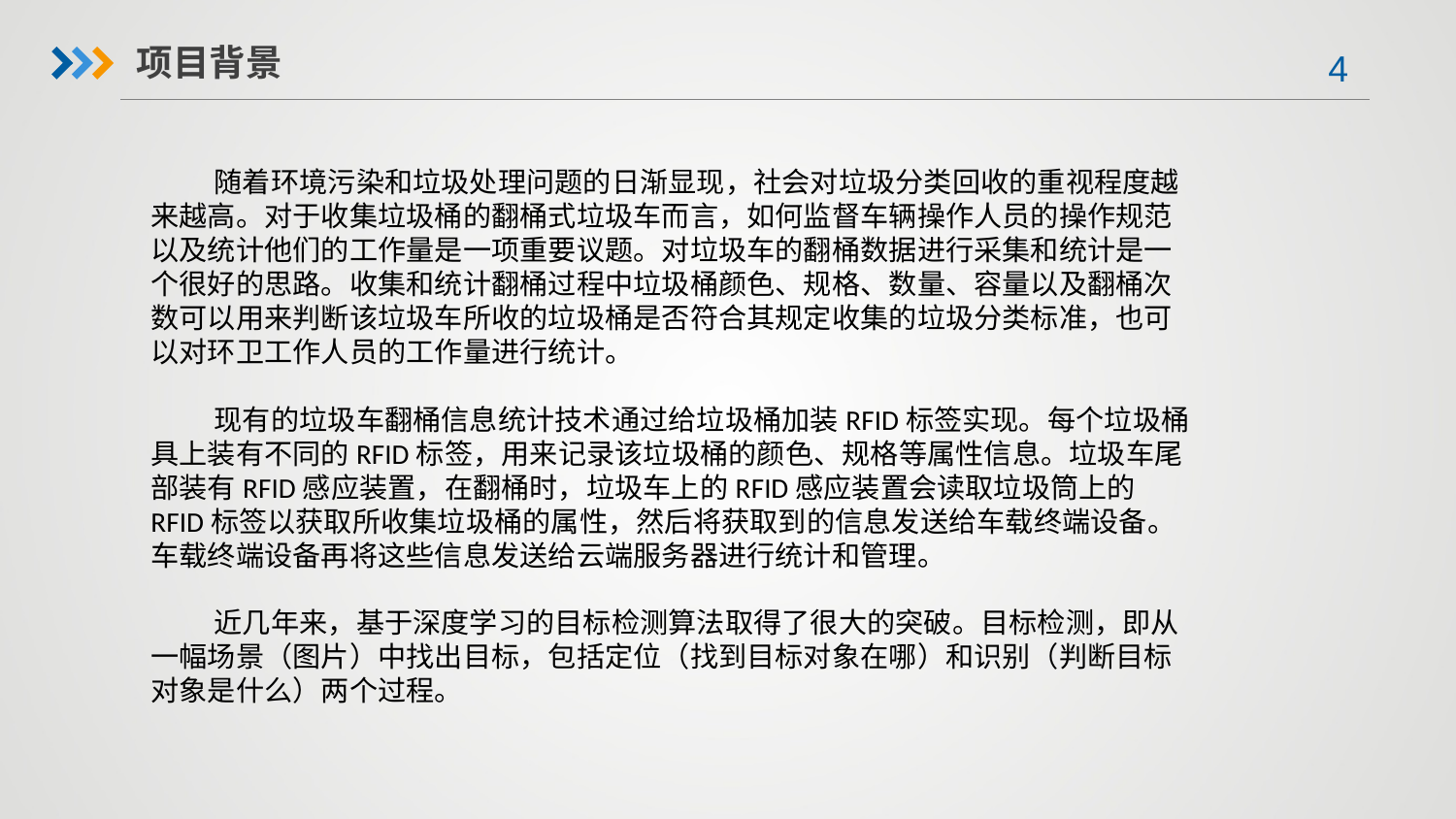

项目背景
         随着环境污染和垃圾处理问题的日渐显现，社会对垃圾分类回收的重视程度越来越高。对于收集垃圾桶的翻桶式垃圾车而言，如何监督车辆操作人员的操作规范以及统计他们的工作量是一项重要议题。对垃圾车的翻桶数据进行采集和统计是一个很好的思路。收集和统计翻桶过程中垃圾桶颜色、规格、数量、容量以及翻桶次数可以用来判断该垃圾车所收的垃圾桶是否符合其规定收集的垃圾分类标准，也可以对环卫工作人员的工作量进行统计。

         现有的垃圾车翻桶信息统计技术通过给垃圾桶加装RFID标签实现。每个垃圾桶具上装有不同的RFID标签，用来记录该垃圾桶的颜色、规格等属性信息。垃圾车尾部装有RFID感应装置，在翻桶时，垃圾车上的RFID感应装置会读取垃圾筒上的RFID标签以获取所收集垃圾桶的属性，然后将获取到的信息发送给车载终端设备。车载终端设备再将这些信息发送给云端服务器进行统计和管理。

         近几年来，基于深度学习的目标检测算法取得了很大的突破。目标检测，即从一幅场景（图片）中找出目标，包括定位（找到目标对象在哪）和识别（判断目标对象是什么）两个过程。